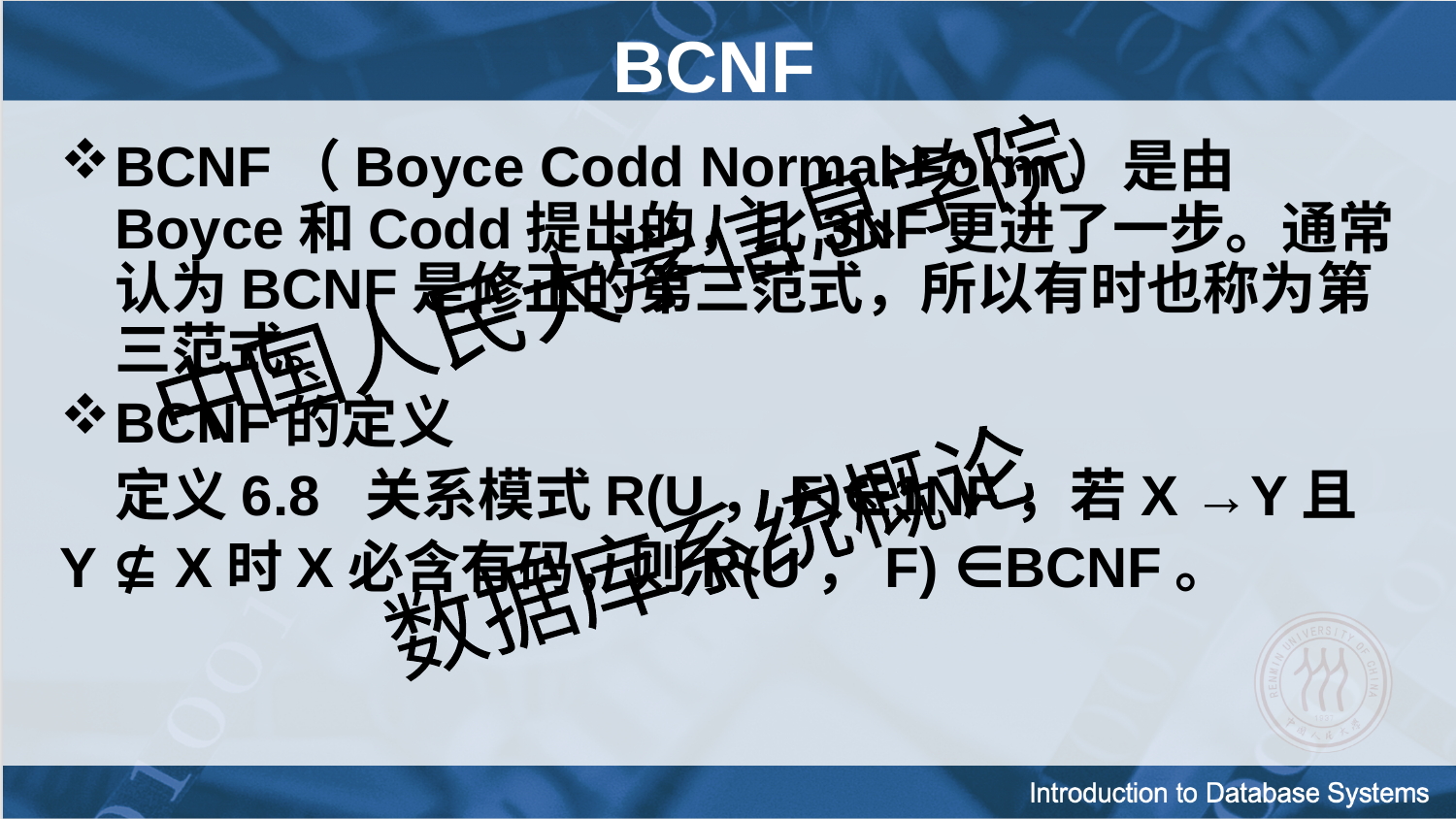

# BCNF
BCNF（Boyce Codd Normal Form）是由Boyce和Codd提出的，比3NF更进了一步。通常认为BCNF是修正的第三范式，所以有时也称为第三范式。
BCNF的定义
	定义6.8  关系模式R(U，F)∈1NF，若X →Y且
Y ⊈ X时X必含有码，则R(U，F) ∈BCNF。